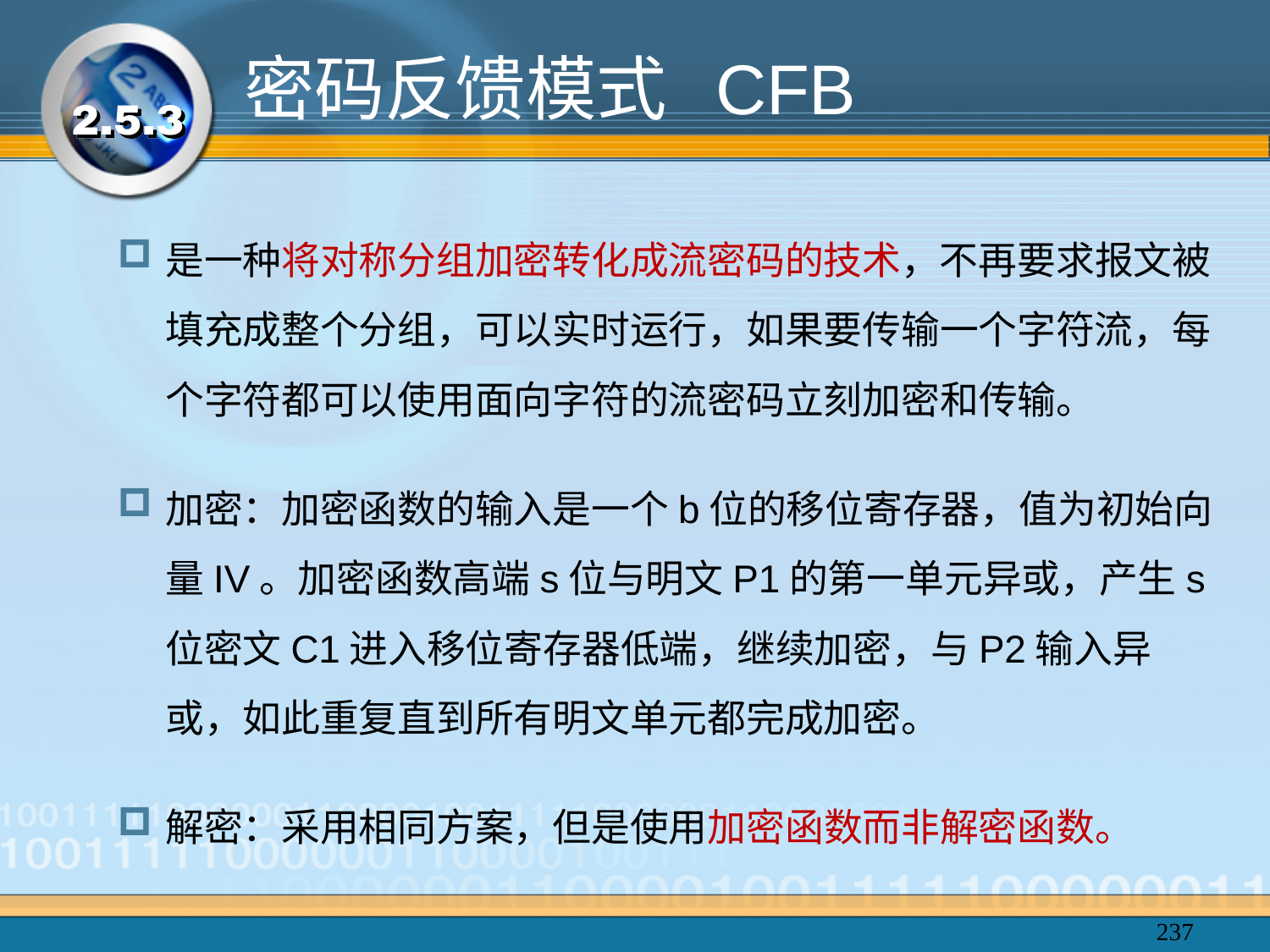

密码反馈模式  CFB
2.5.3
是一种将对称分组加密转化成流密码的技术，不再要求报文被填充成整个分组，可以实时运行，如果要传输一个字符流，每个字符都可以使用面向字符的流密码立刻加密和传输。
加密：加密函数的输入是一个b位的移位寄存器，值为初始向量IV。加密函数高端s位与明文P1的第一单元异或，产生s位密文C1进入移位寄存器低端，继续加密，与P2输入异或，如此重复直到所有明文单元都完成加密。
解密：采用相同方案，但是使用加密函数而非解密函数。
237